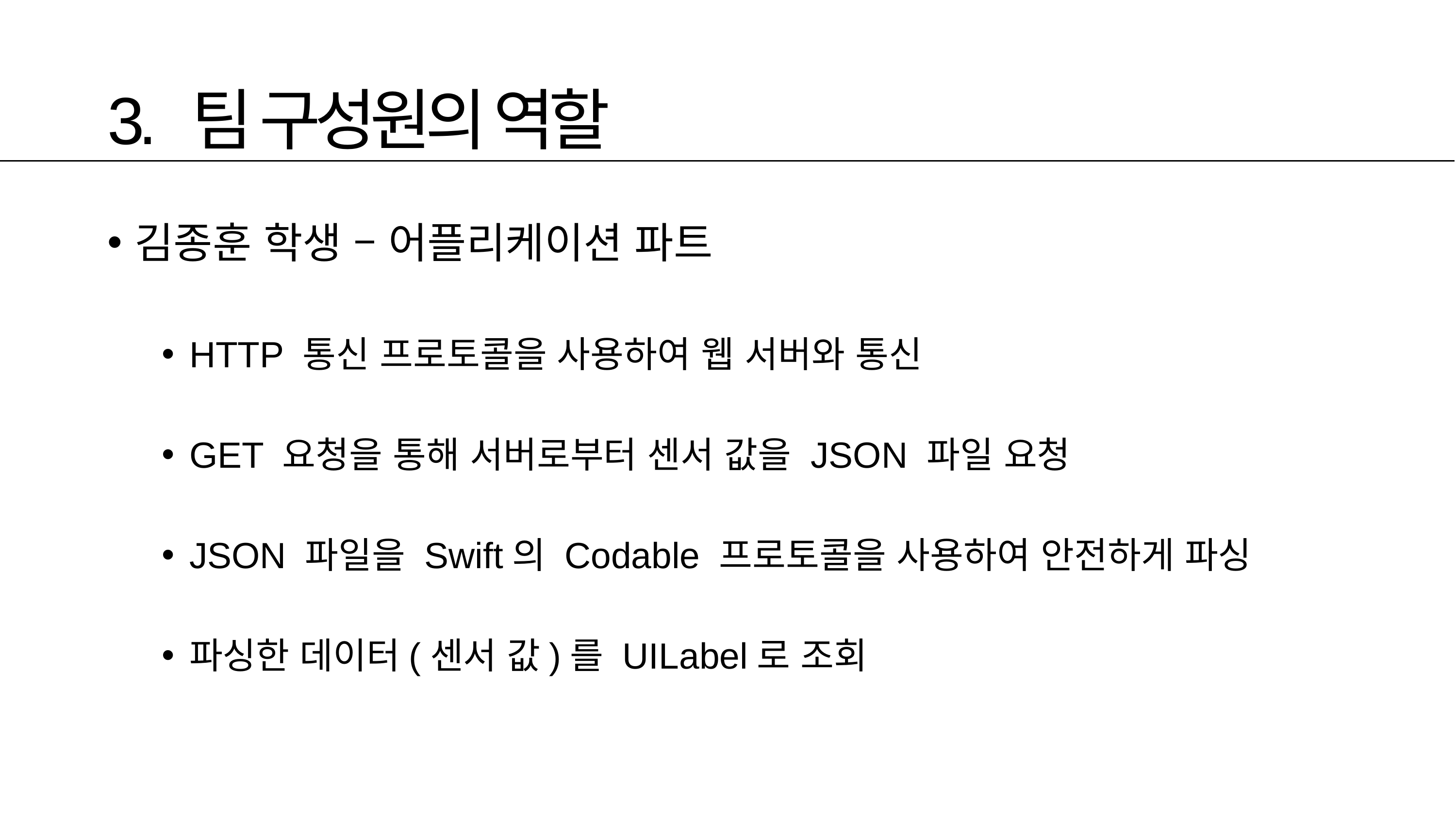

# 3. 팀 구성원의 역할

김종훈 학생 – 어플리케이션 파트

HTTP 통신 프로토콜을 사용하여 웹 서버와 통신

GET 요청을 통해 서버로부터 센서 값을 JSON 파일 요청

JSON 파일을 Swift의 Codable 프로토콜을 사용하여 안전하게 파싱

파싱한 데이터(센서 값)를 UILabel로 조회